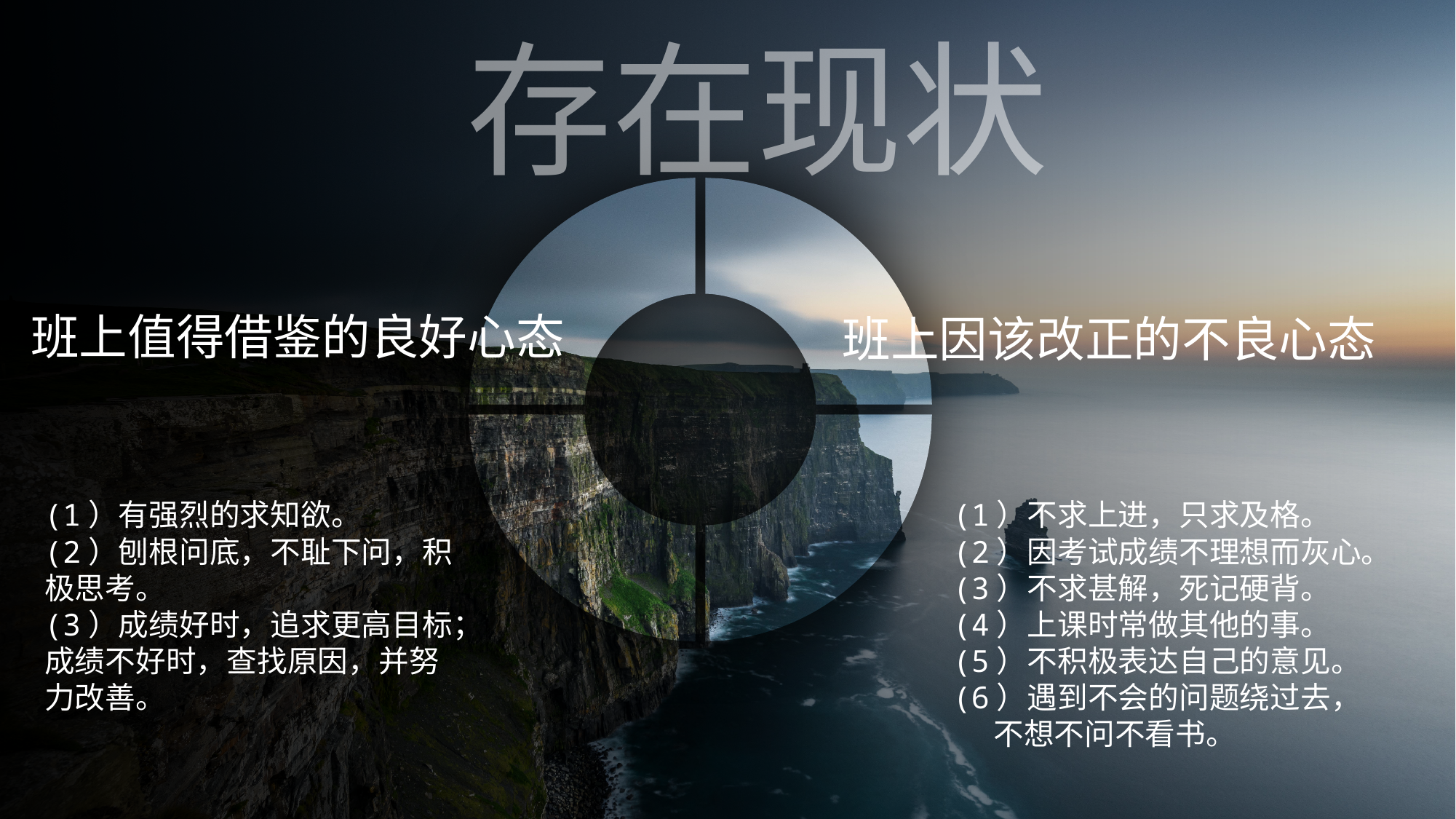

存在现状
如何改进

班上值得借鉴的良好心态
班上因该改正的不良心态
(1）有强烈的求知欲。
(2）刨根问底，不耻下问，积极思考。
(3）成绩好时，追求更高目标；成绩不好时，查找原因，并努力改善。
(1）不求上进，只求及格。
(2）因考试成绩不理想而灰心。
(3）不求甚解，死记硬背。
(4）上课时常做其他的事。
(5）不积极表达自己的意见。
(6）遇到不会的问题绕过去，       不想不问不看书。